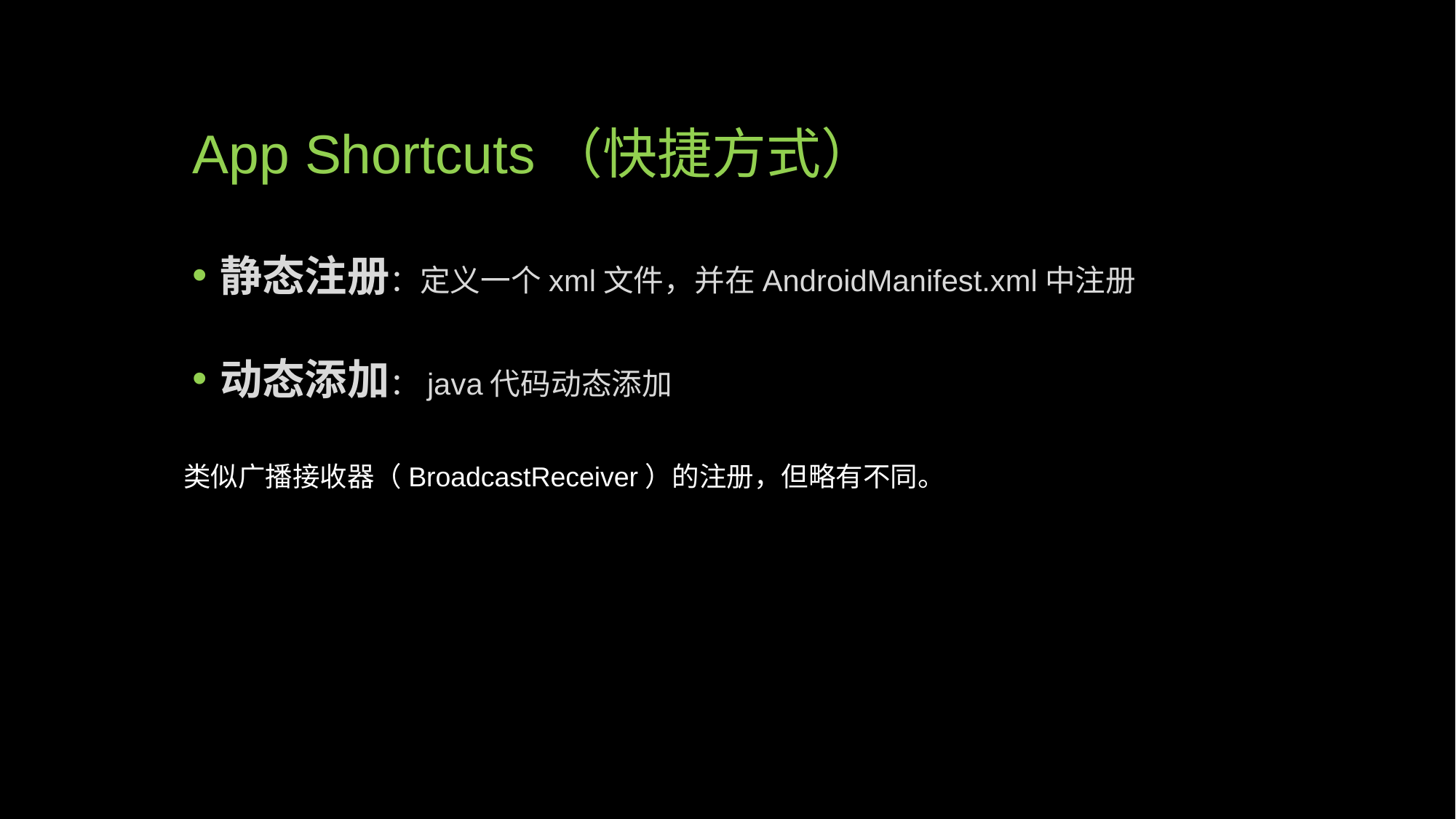

# App Shortcuts（快捷方式）
静态注册：定义一个xml文件，并在AndroidManifest.xml中注册
动态添加：java代码动态添加
类似广播接收器（BroadcastReceiver）的注册，但略有不同。